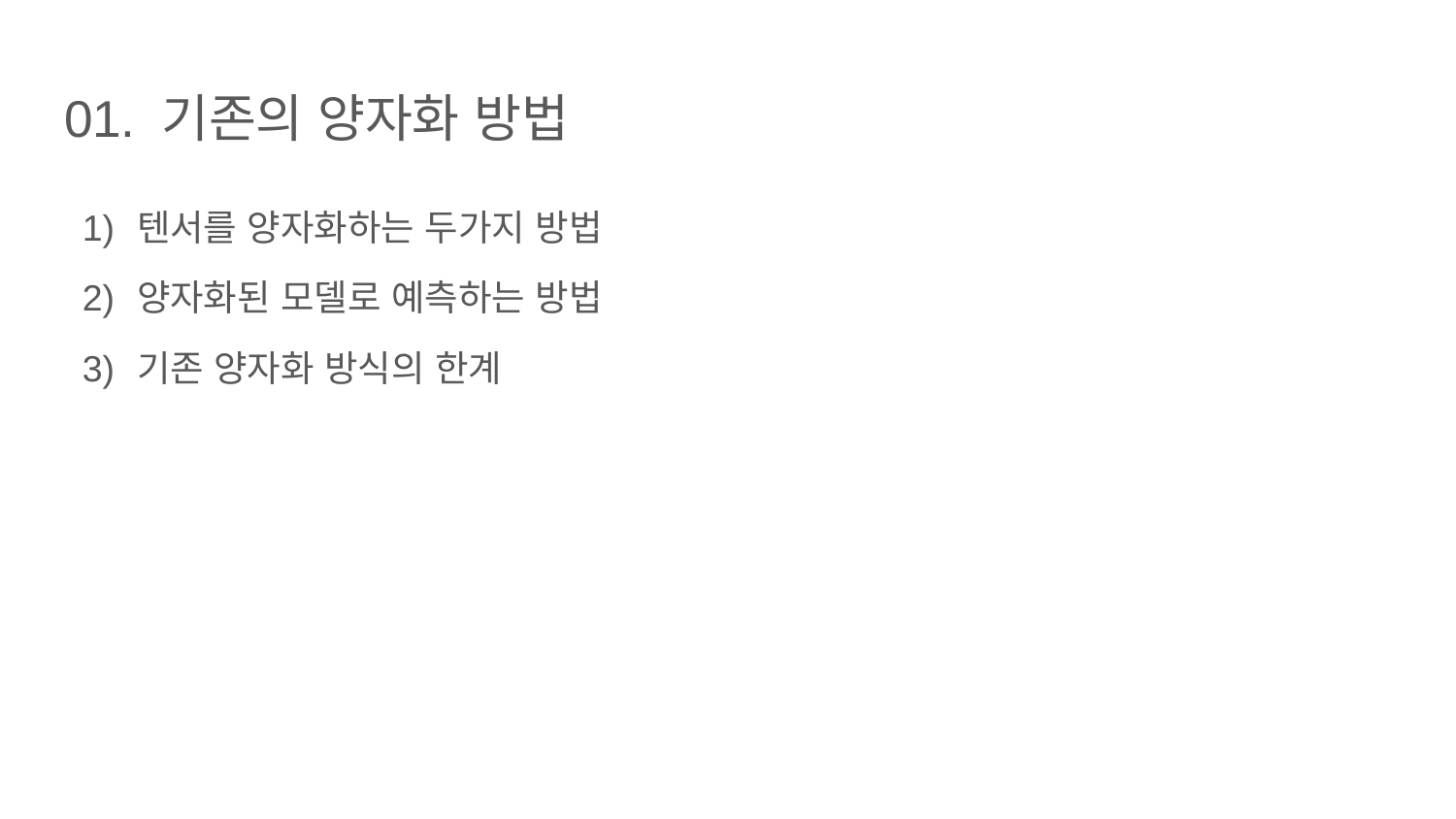

# 01. 기존의 양자화 방법
텐서를 양자화하는 두가지 방법
양자화된 모델로 예측하는 방법
기존 양자화 방식의 한계